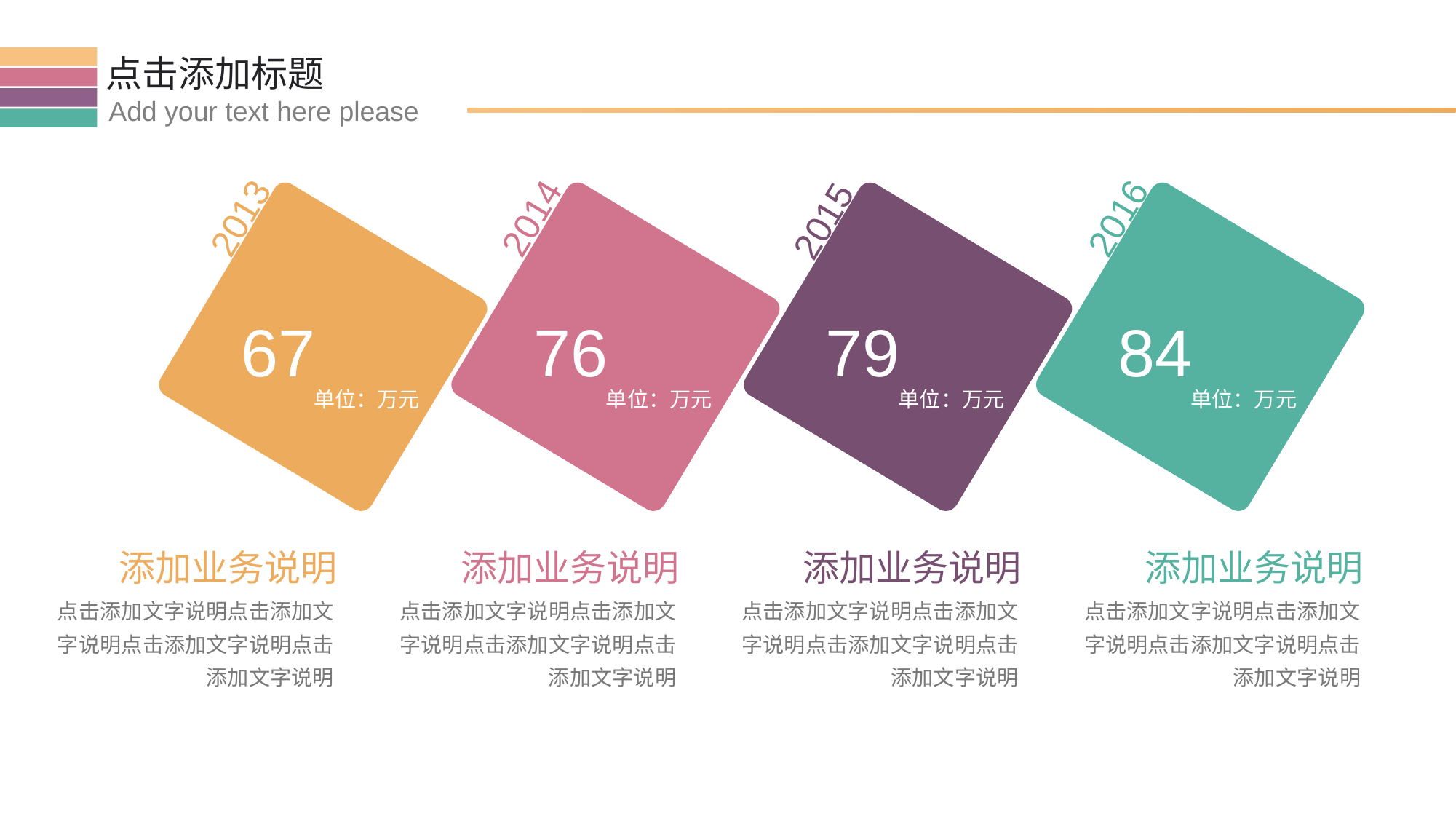

点击添加标题

Add your text here please

2016
2015
2014
2013

67
76
79
84
单位：万元
单位：万元
单位：万元
单位：万元
添加业务说明
添加业务说明
添加业务说明
添加业务说明
点击添加文字说明点击添加文字说明点击添加文字说明点击添加文字说明
点击添加文字说明点击添加文字说明点击添加文字说明点击添加文字说明
点击添加文字说明点击添加文字说明点击添加文字说明点击添加文字说明
点击添加文字说明点击添加文字说明点击添加文字说明点击添加文字说明